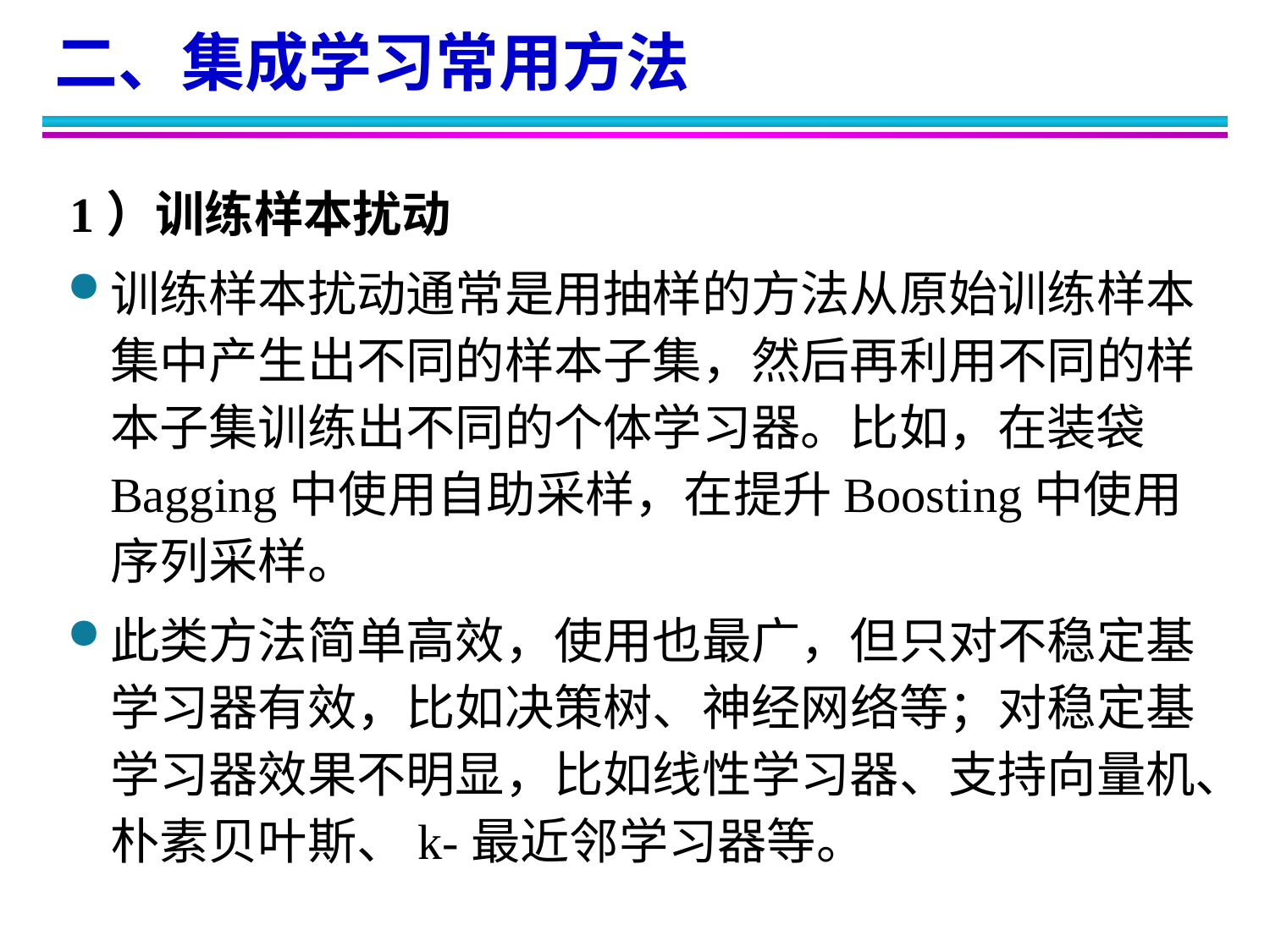

二、集成学习常用方法
1）训练样本扰动
训练样本扰动通常是用抽样的方法从原始训练样本集中产生出不同的样本子集，然后再利用不同的样本子集训练出不同的个体学习器。比如，在装袋Bagging中使用自助采样，在提升Boosting中使用序列采样。
此类方法简单高效，使用也最广，但只对不稳定基学习器有效，比如决策树、神经网络等；对稳定基学习器效果不明显，比如线性学习器、支持向量机、朴素贝叶斯、k-最近邻学习器等。